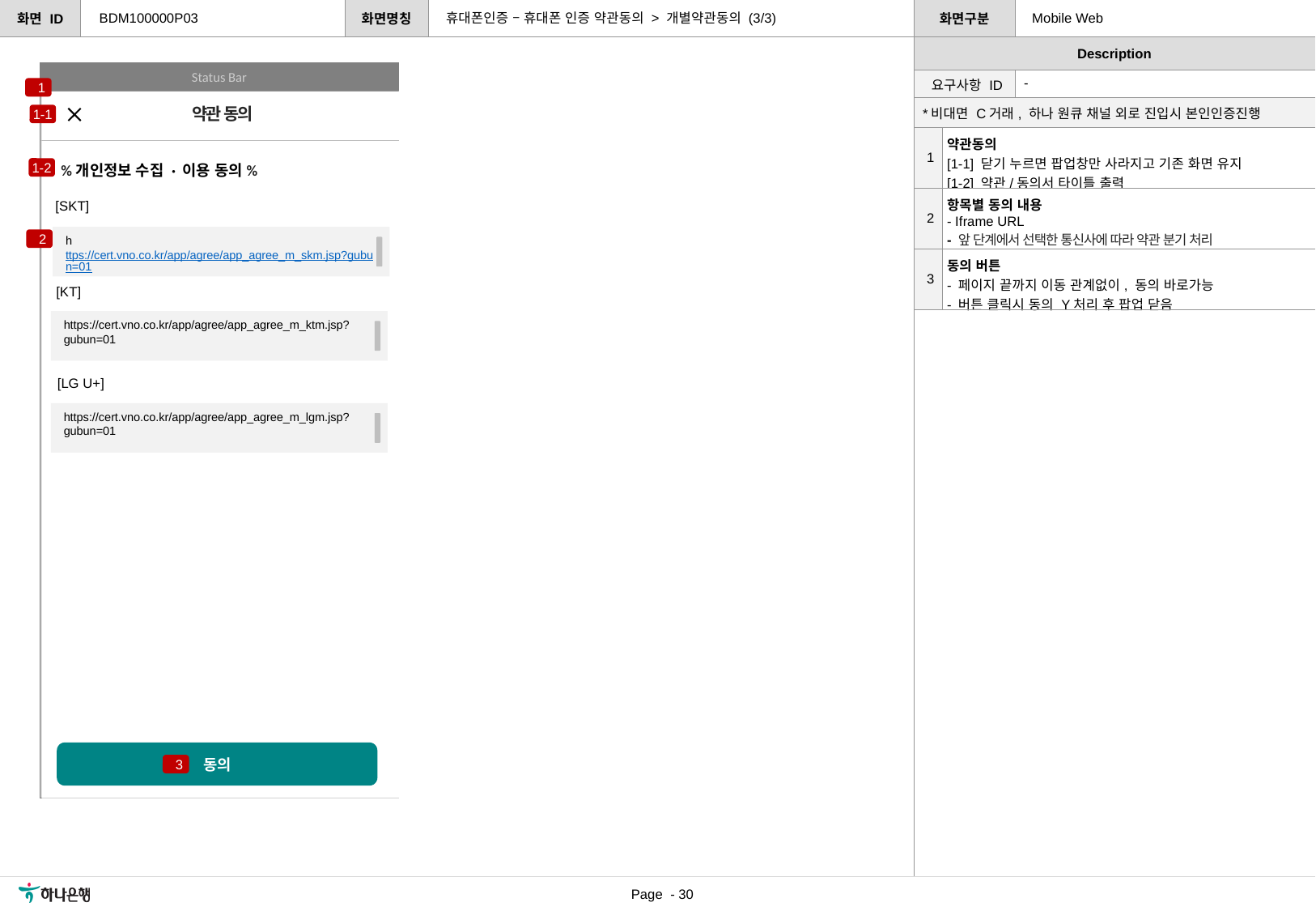

휴대폰인증 – 휴대폰 인증 약관동의 > 개별약관동의 (3/3)
BDM100000P03
Mobile Web
Status Bar

| 요구사항 ID | - |
| --- | --- |
1

| \*비대면 C거래, 하나 원큐 채널 외로 진입시 본인인증진행 |  |
| --- | --- |
| 1 | 약관동의 [1-1] 닫기 누르면 팝업창만 사라지고 기존 화면 유지 [1-2] 약관/동의서 타이틀 출력 |
| 2 | 항목별 동의 내용 - Iframe URL - 앞 단계에서 선택한 통신사에 따라 약관 분기 처리 |
| 3 | 동의 버튼 - 페이지 끝까지 이동 관계없이, 동의 바로가능 - 버튼 클릭시 동의 Y처리 후 팝업 닫음 |

약관 동의
1-1
%개인정보 수집 · 이용 동의%
1-2
[SKT]
https://cert.vno.co.kr/app/agree/app_agree_m_skm.jsp?gubun=01
2

[KT]
https://cert.vno.co.kr/app/agree/app_agree_m_ktm.jsp?gubun=01

[LG U+]
https://cert.vno.co.kr/app/agree/app_agree_m_lgm.jsp?gubun=01

동의
3